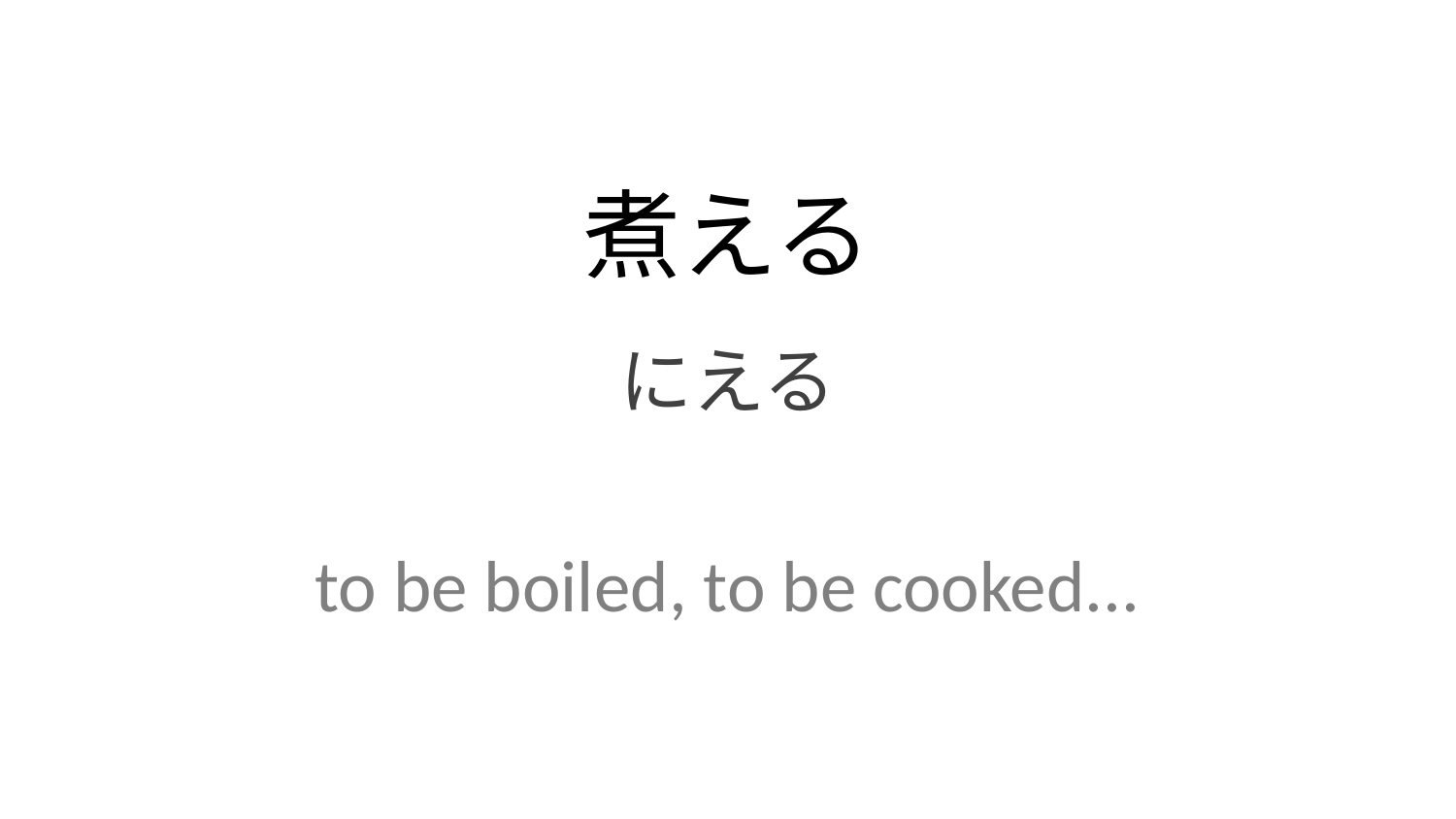

煮える

にえる
to be boiled, to be cooked...